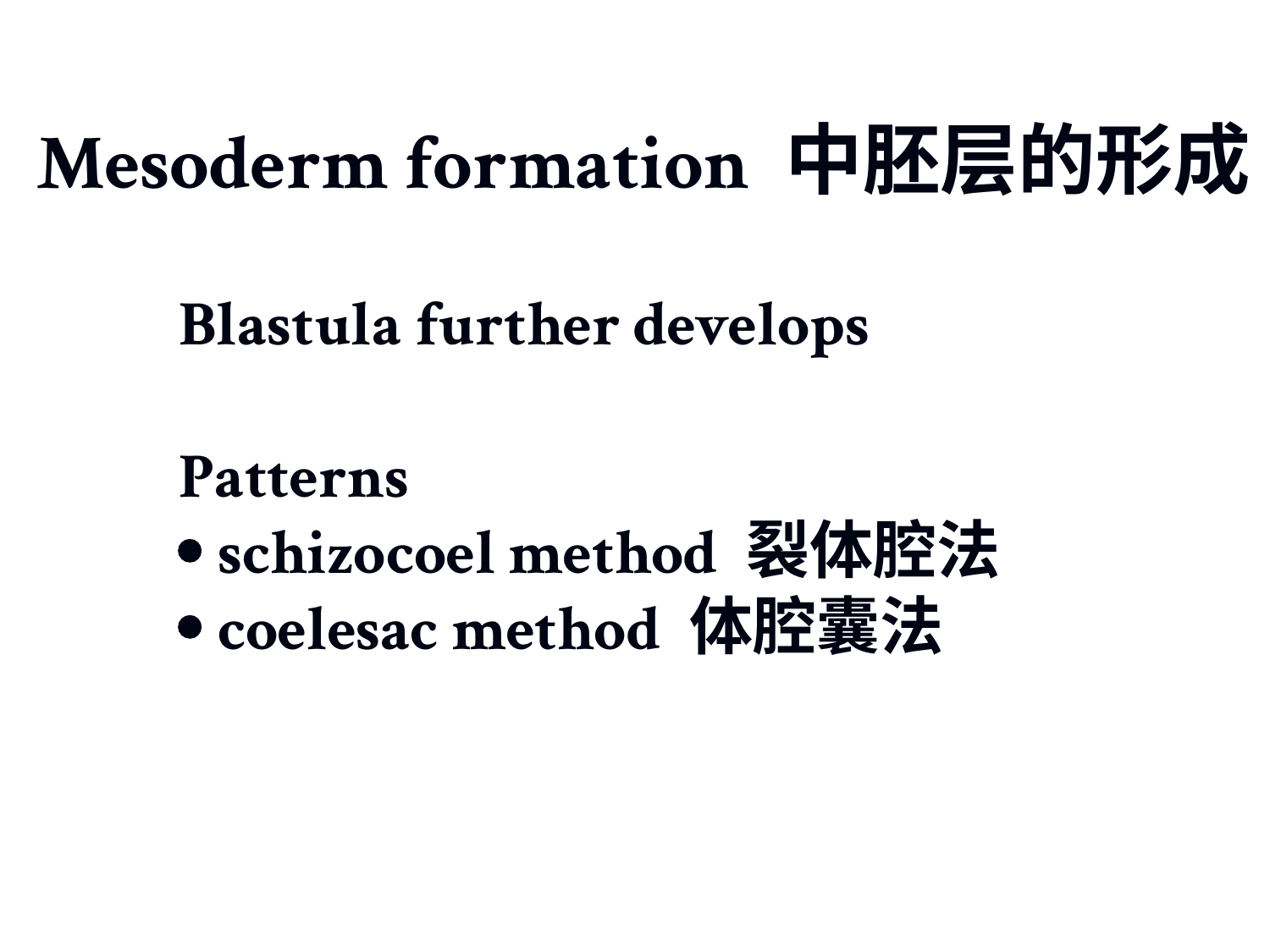

Mesoderm formation 中胚层的形成
Blastula further develops

Patterns
• schizocoel method 裂体腔法
• coelesac method 体腔囊法